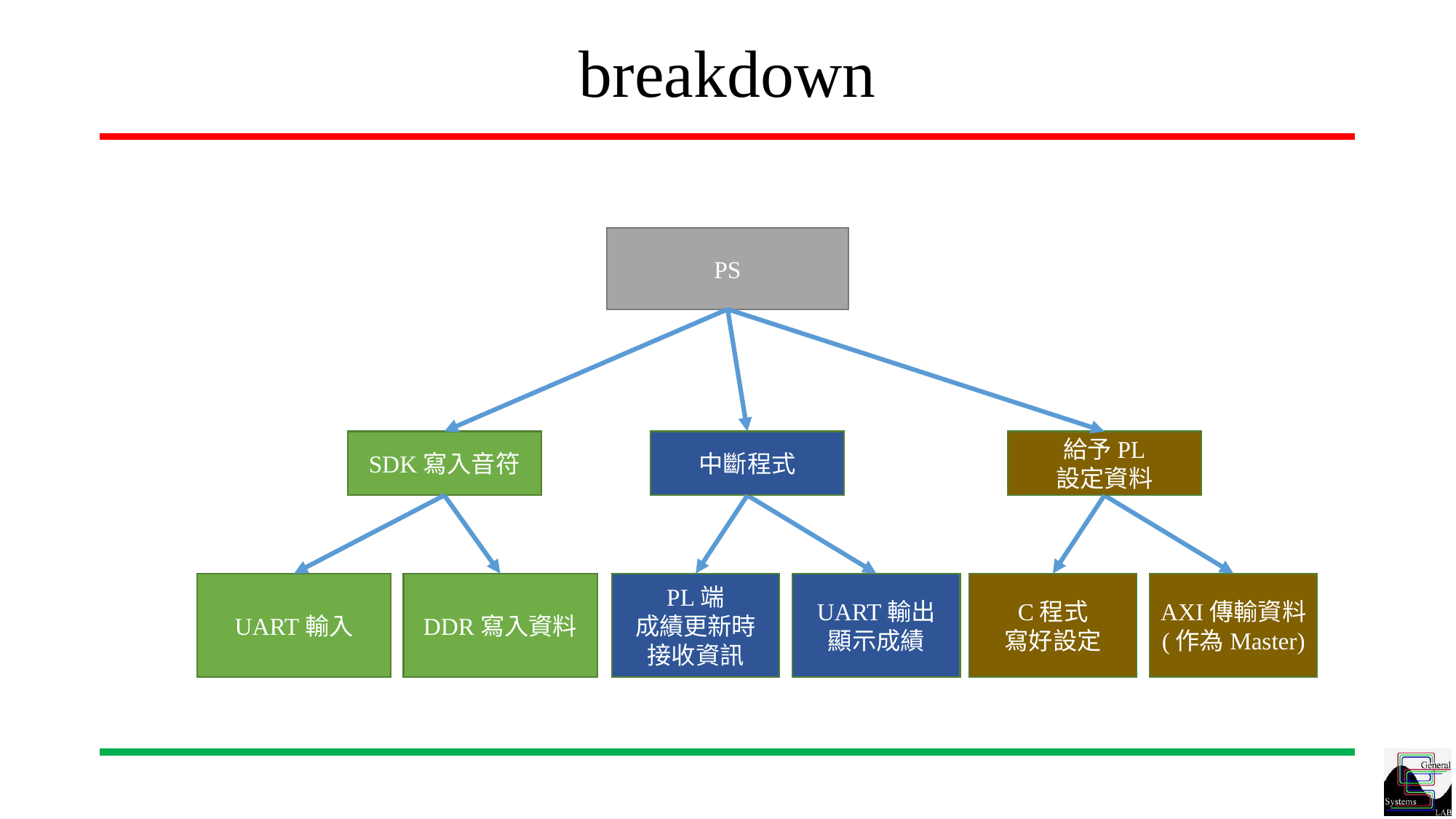

breakdown
PS
SDK寫入音符
中斷程式
給予PL
設定資料
PL端
成績更新時
接收資訊
UART輸出
顯示成績
C程式
寫好設定
AXI傳輸資料
(作為Master)
DDR寫入資料
UART輸入